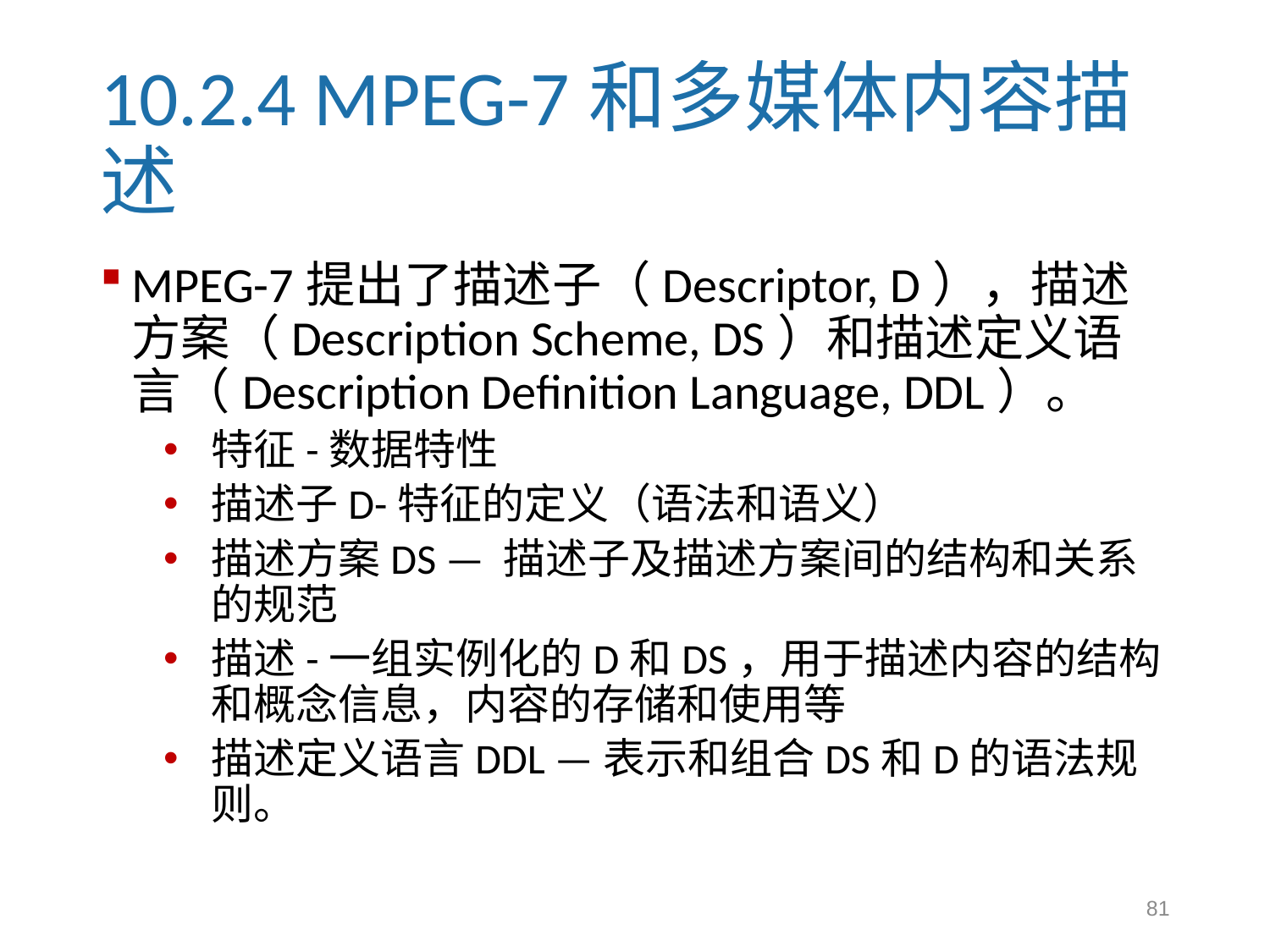

# 10.2.4 MPEG-7和多媒体内容描述
MPEG-7提出了描述子（Descriptor, D），描述方案（Description Scheme, DS）和描述定义语言（Description Definition Language, DDL）。
特征-数据特性
描述子D-特征的定义（语法和语义）
描述方案DS — 描述子及描述方案间的结构和关系的规范
描述-一组实例化的D和DS，用于描述内容的结构和概念信息，内容的存储和使用等
描述定义语言DDL —表示和组合DS和D的语法规则。

81